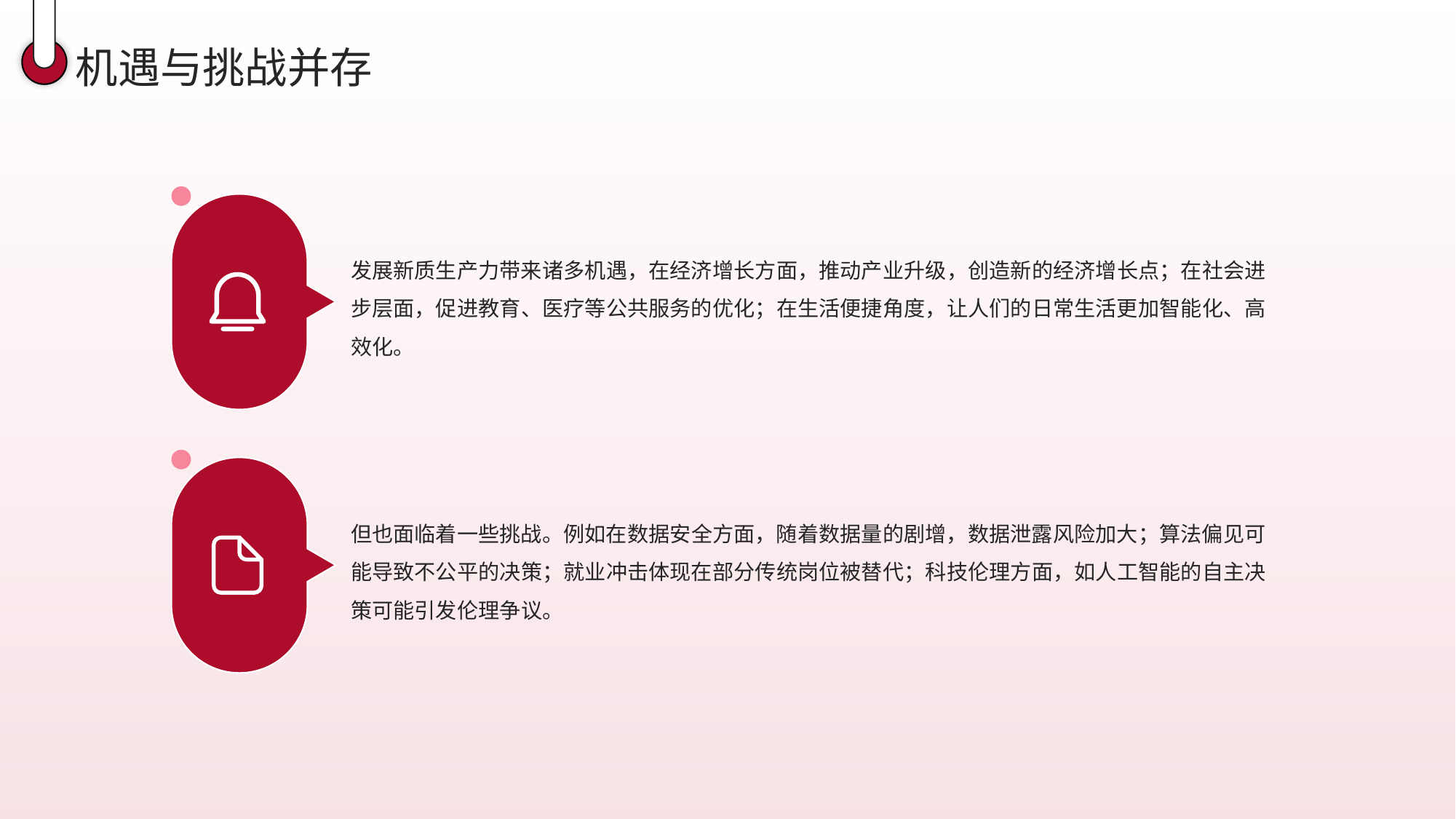

机遇与挑战并存

发展新质生产力带来诸多机遇，在经济增长方面，推动产业升级，创造新的经济增长点；在社会进步层面，促进教育、医疗等公共服务的优化；在生活便捷角度，让人们的日常生活更加智能化、高效化。

但也面临着一些挑战。例如在数据安全方面，随着数据量的剧增，数据泄露风险加大；算法偏见可能导致不公平的决策；就业冲击体现在部分传统岗位被替代；科技伦理方面，如人工智能的自主决策可能引发伦理争议。